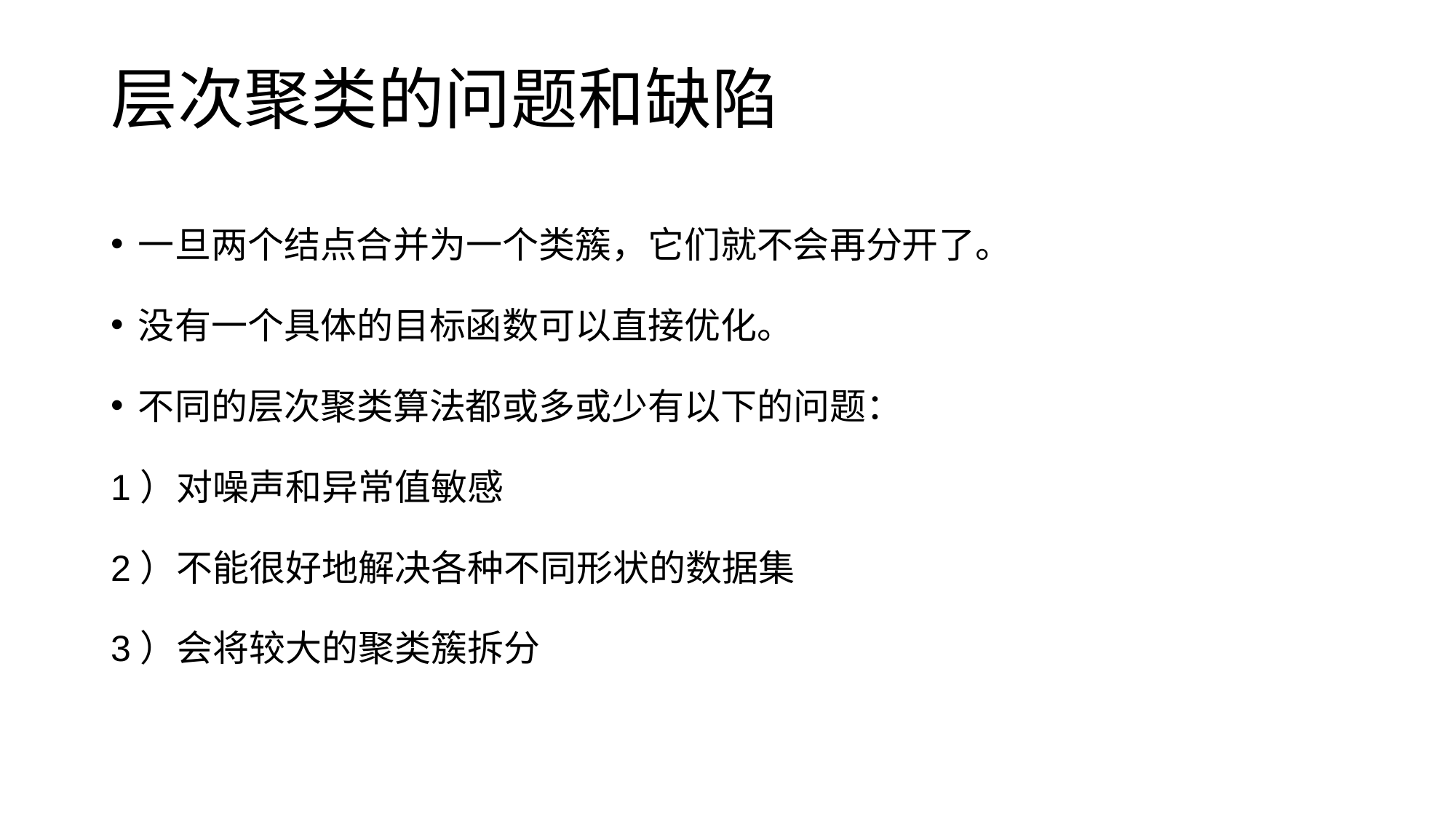

# 层次聚类的问题和缺陷
一旦两个结点合并为一个类簇，它们就不会再分开了。
没有一个具体的目标函数可以直接优化。
不同的层次聚类算法都或多或少有以下的问题：
1）对噪声和异常值敏感
2）不能很好地解决各种不同形状的数据集
3）会将较大的聚类簇拆分